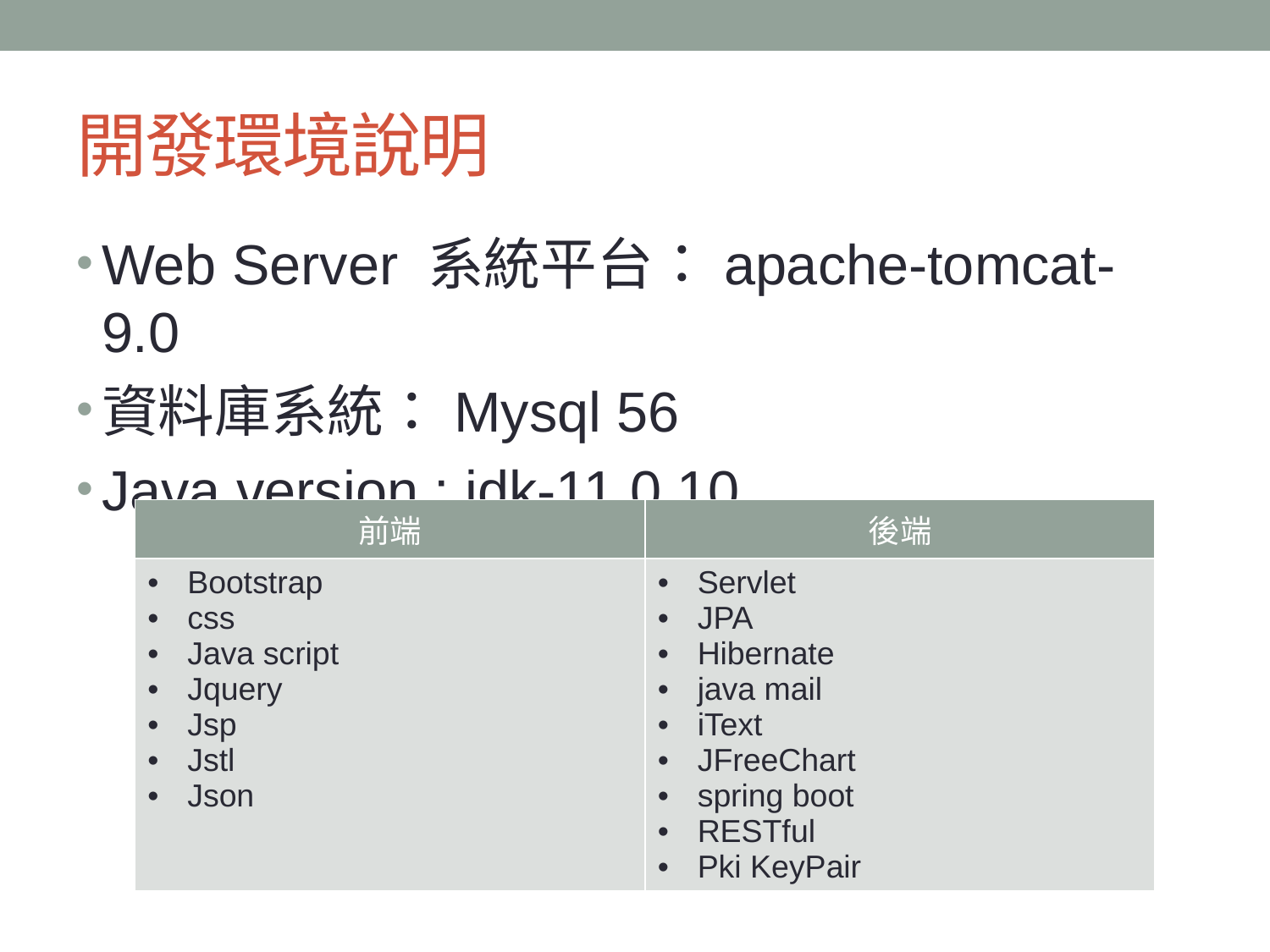

# 開發環境說明
Web Server 系統平台：apache-tomcat-9.0
資料庫系統：Mysql 56
Java version : jdk-11.0.10

| 前端 | 後端 |
| --- | --- |
| Bootstrap css Java script Jquery Jsp Jstl Json | Servlet JPA Hibernate java mail iText JFreeChart spring boot RESTful Pki KeyPair |